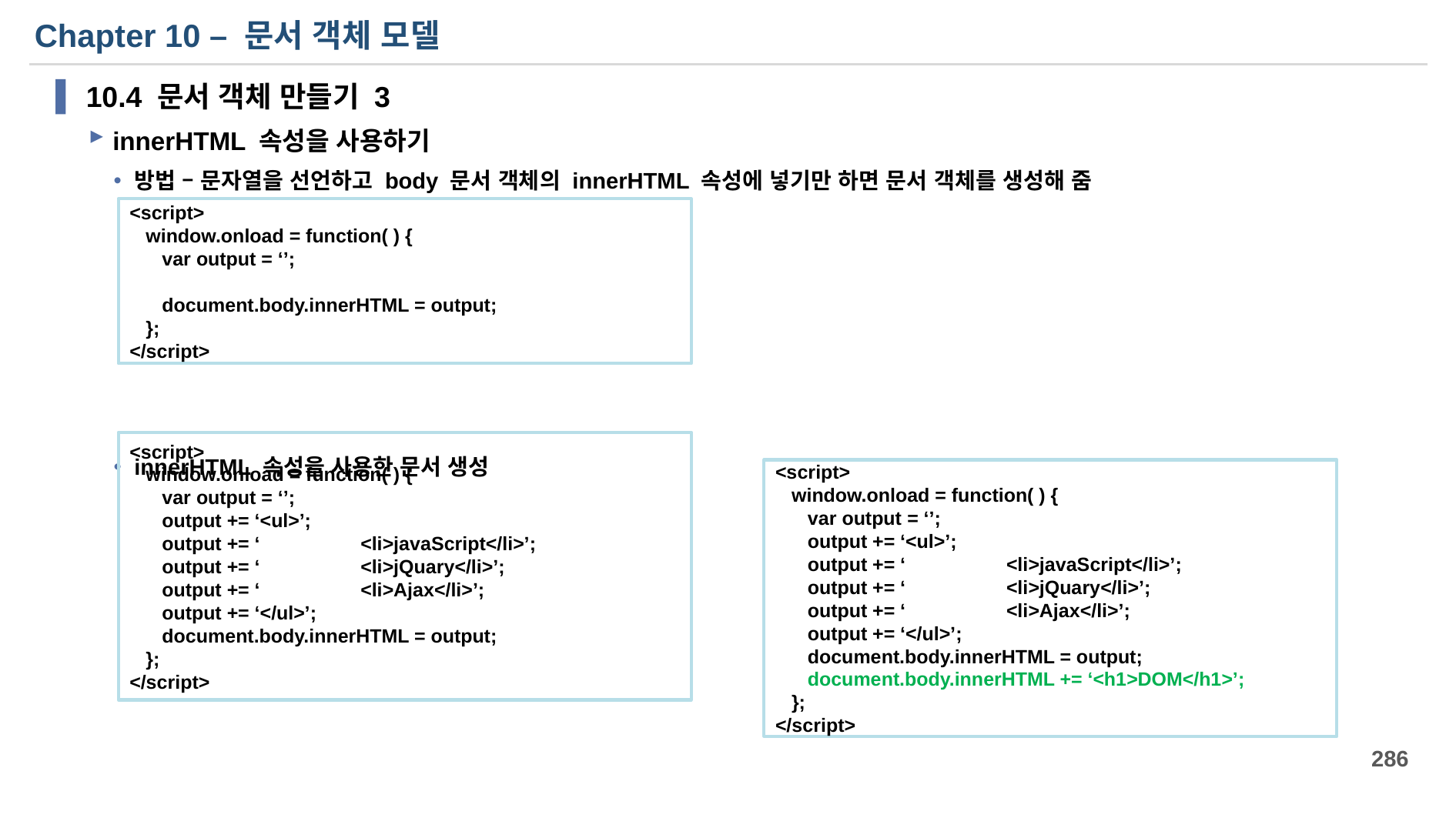

# Chapter 10 – 문서 객체 모델
10.4 문서 객체 만들기 3
innerHTML 속성을 사용하기
방법 – 문자열을 선언하고 body 문서 객체의 innerHTML 속성에 넣기만 하면 문서 객체를 생성해 줌

innerHTML 속성을 사용한 문서 생성

<script>
   window.onload = function( ) {
      var output = ‘’;

      document.body.innerHTML = output;
   };
</script>
<script>
   window.onload = function( ) {
      var output = ‘’;
      output += ‘<ul>’;
      output += ‘	<li>javaScript</li>’;
      output += ‘	<li>jQuary</li>’;
      output += ‘	<li>Ajax</li>’;
      output += ‘</ul>’;
      document.body.innerHTML = output;
   };
</script>
<script>
   window.onload = function( ) {
      var output = ‘’;
      output += ‘<ul>’;
      output += ‘	<li>javaScript</li>’;
      output += ‘	<li>jQuary</li>’;
      output += ‘	<li>Ajax</li>’;
      output += ‘</ul>’;
      document.body.innerHTML = output;
      document.body.innerHTML += ‘<h1>DOM</h1>’;
   };
</script>
286